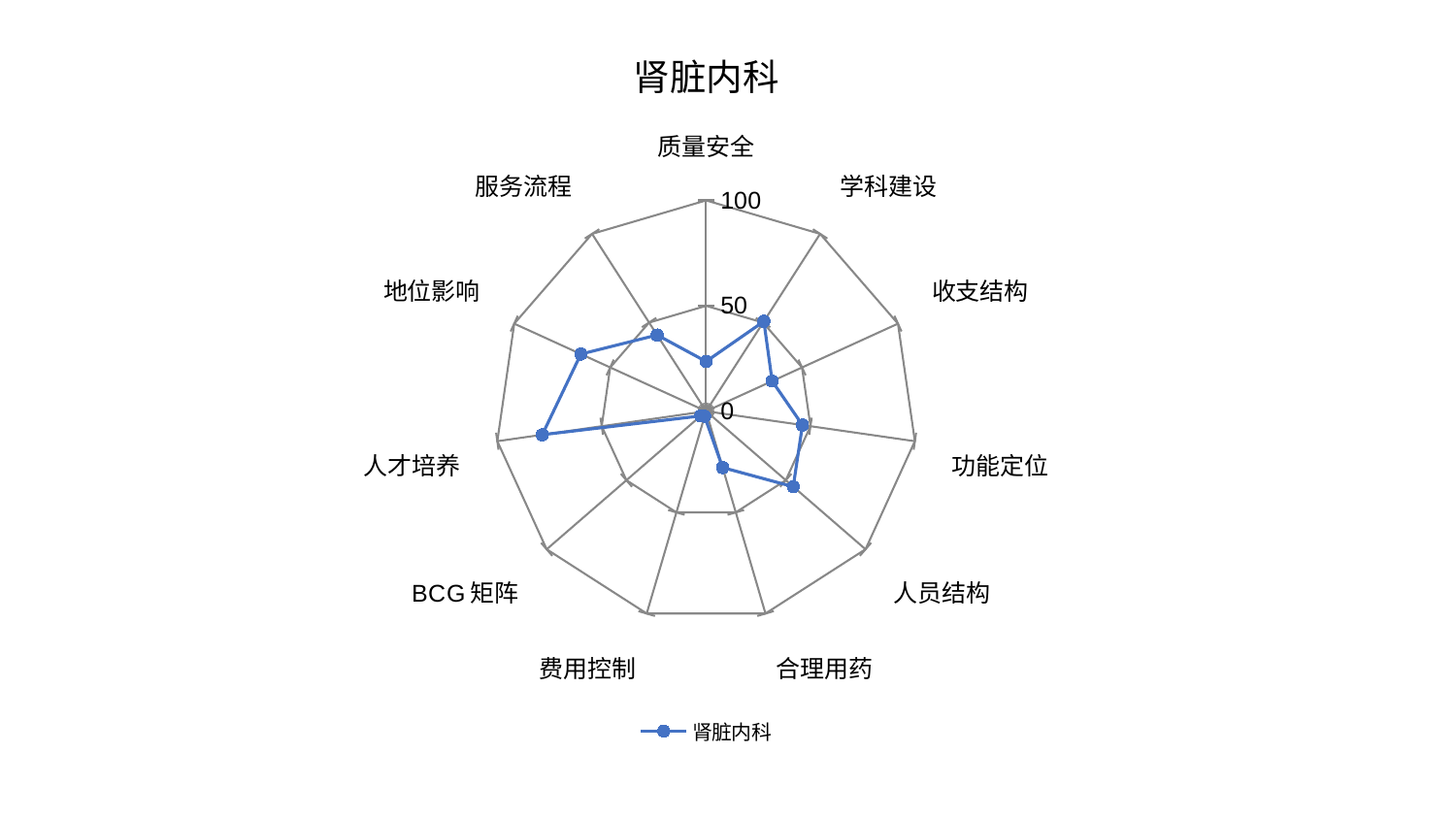

### Chart: 肾脏内科

| Category | 肾脏内科 |
|---|---|
| 质量安全 | 23.605444430338114 |
| 学科建设 | 50.677934657822945 |
| 收支结构 | 34.41792794243415 |
| 功能定位 | 46.15496036237031 |
| 人员结构 | 54.68824370469409 |
| 合理用药 | 27.864447764443305 |
| 费用控制 | 2.522352897688355 |
| BCG矩阵 | 3.4144681085155293 |
| 人才培养 | 78.47254634706248 |
| 地位影响 | 65.27862533331351 |
| 服务流程 | 42.964092709571055 |
148